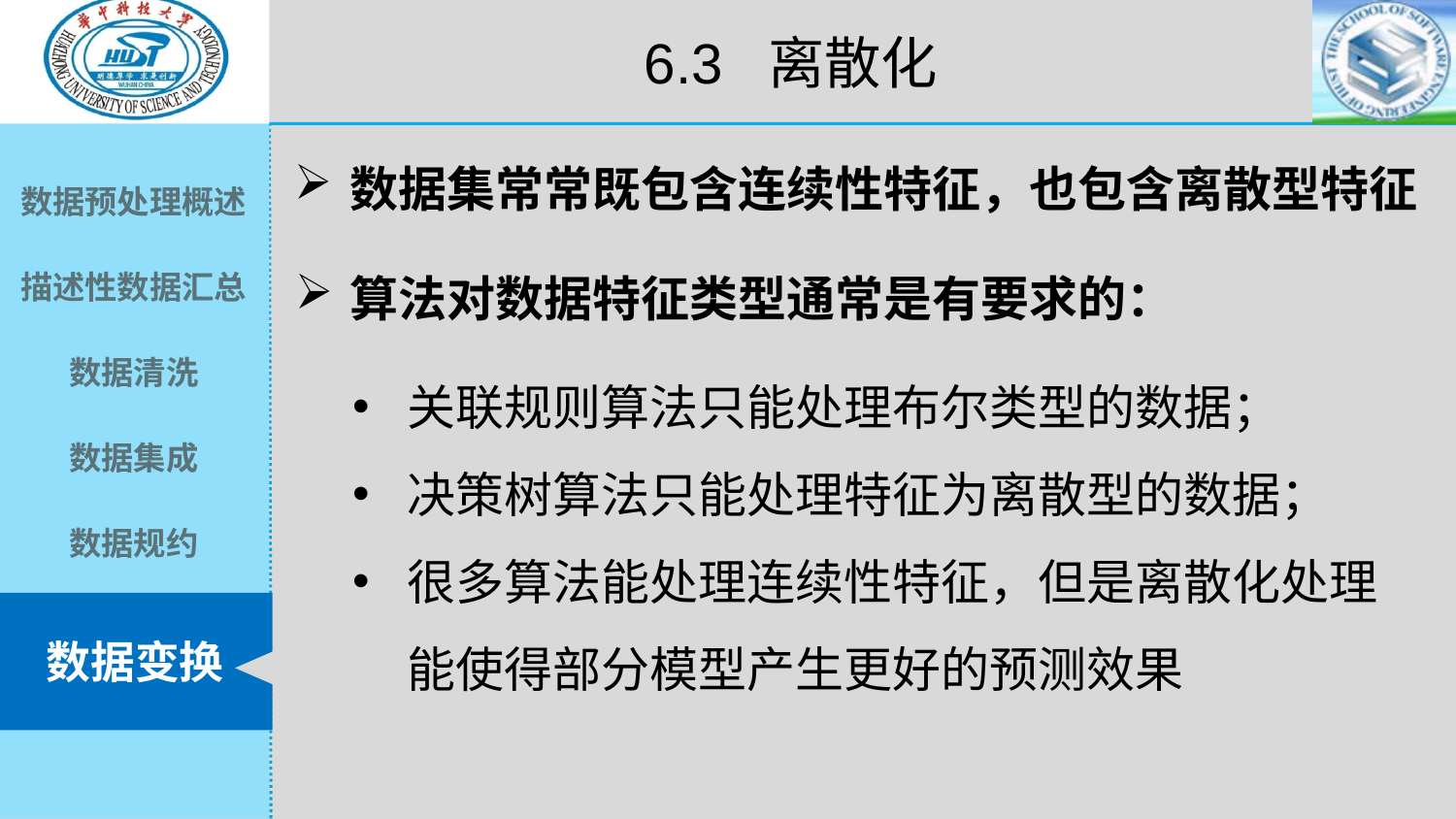

6.3  离散化
数据集常常既包含连续性特征，也包含离散型特征
算法对数据特征类型通常是有要求的：
关联规则算法只能处理布尔类型的数据；
决策树算法只能处理特征为离散型的数据；
很多算法能处理连续性特征，但是离散化处理能使得部分模型产生更好的预测效果